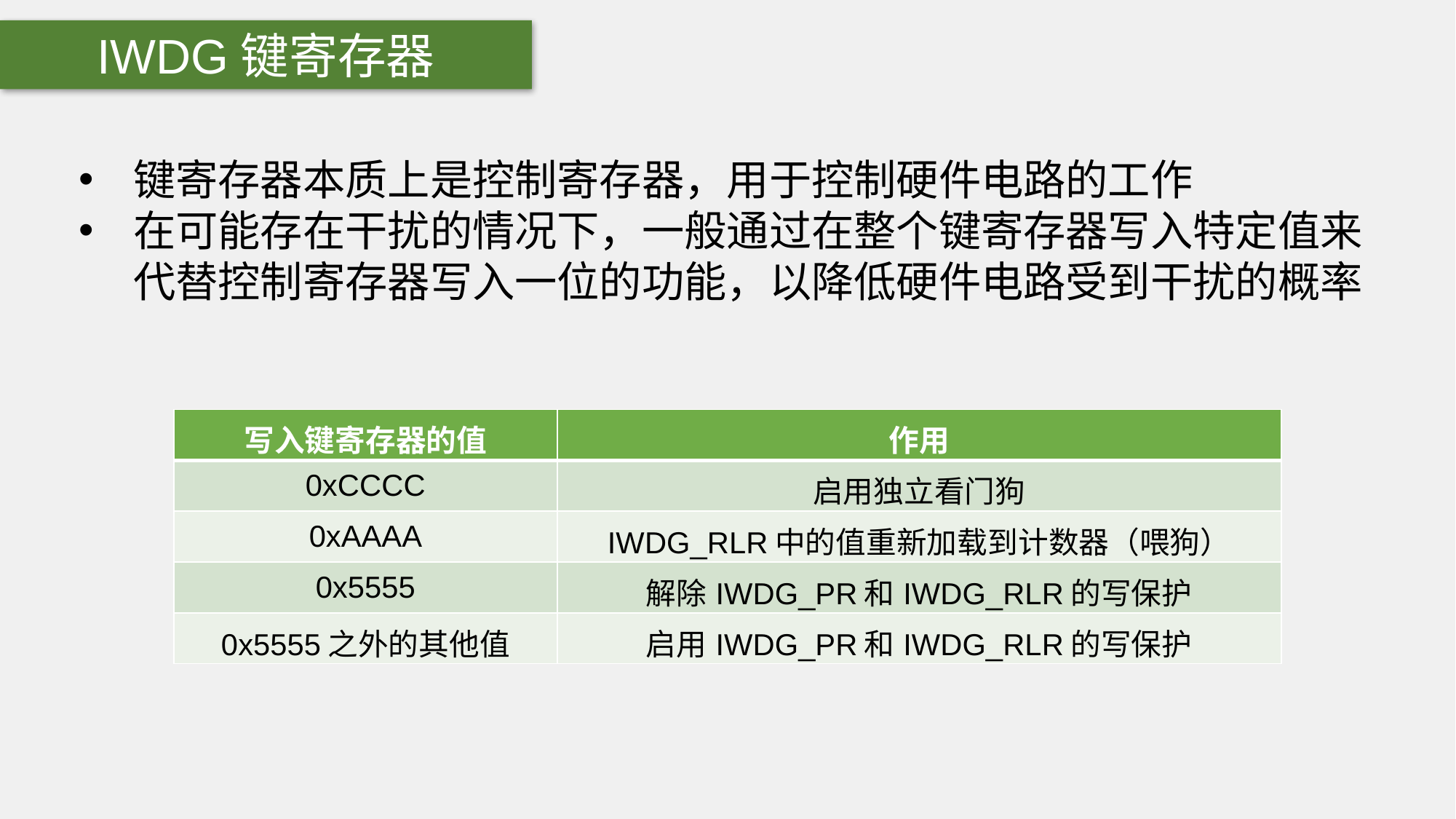

IWDG键寄存器
键寄存器本质上是控制寄存器，用于控制硬件电路的工作
在可能存在干扰的情况下，一般通过在整个键寄存器写入特定值来代替控制寄存器写入一位的功能，以降低硬件电路受到干扰的概率
| 写入键寄存器的值 | 作用 |
| --- | --- |
| 0xCCCC | 启用独立看门狗 |
| 0xAAAA | IWDG\_RLR中的值重新加载到计数器（喂狗） |
| 0x5555 | 解除IWDG\_PR和IWDG\_RLR的写保护 |
| 0x5555之外的其他值 | 启用IWDG\_PR和IWDG\_RLR的写保护 |